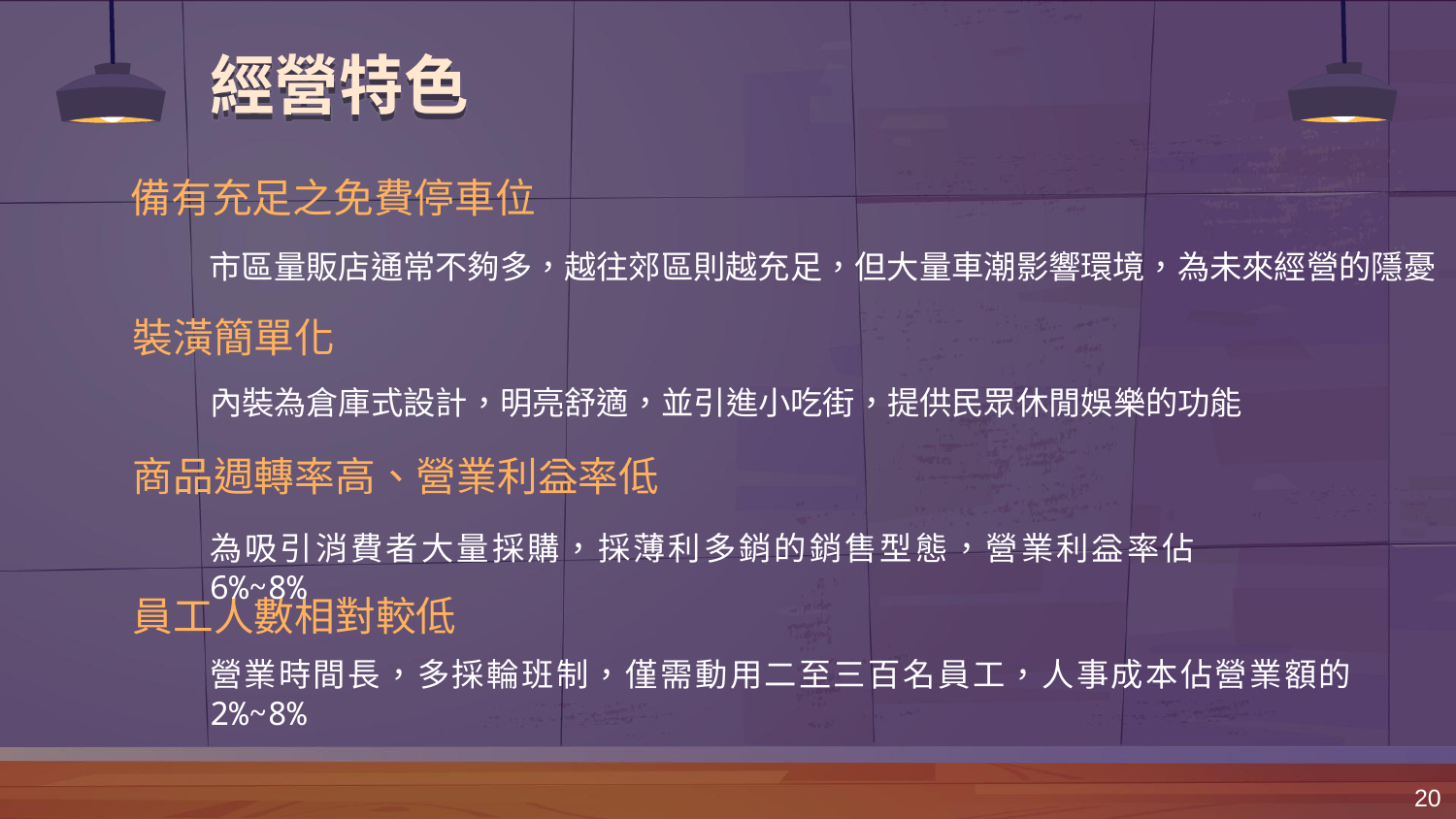

# 經營特色
備有充足之免費停車位
市區量販店通常不夠多，越往郊區則越充足，但大量車潮影響環境，為未來經營的隱憂
裝潢簡單化
內裝為倉庫式設計，明亮舒適，並引進小吃街，提供民眾休閒娛樂的功能
商品週轉率高、營業利益率低
為吸引消費者大量採購，採薄利多銷的銷售型態，營業利益率佔6%~8%
員工人數相對較低
營業時間長，多採輪班制，僅需動用二至三百名員工，人事成本佔營業額的2%~8%
20